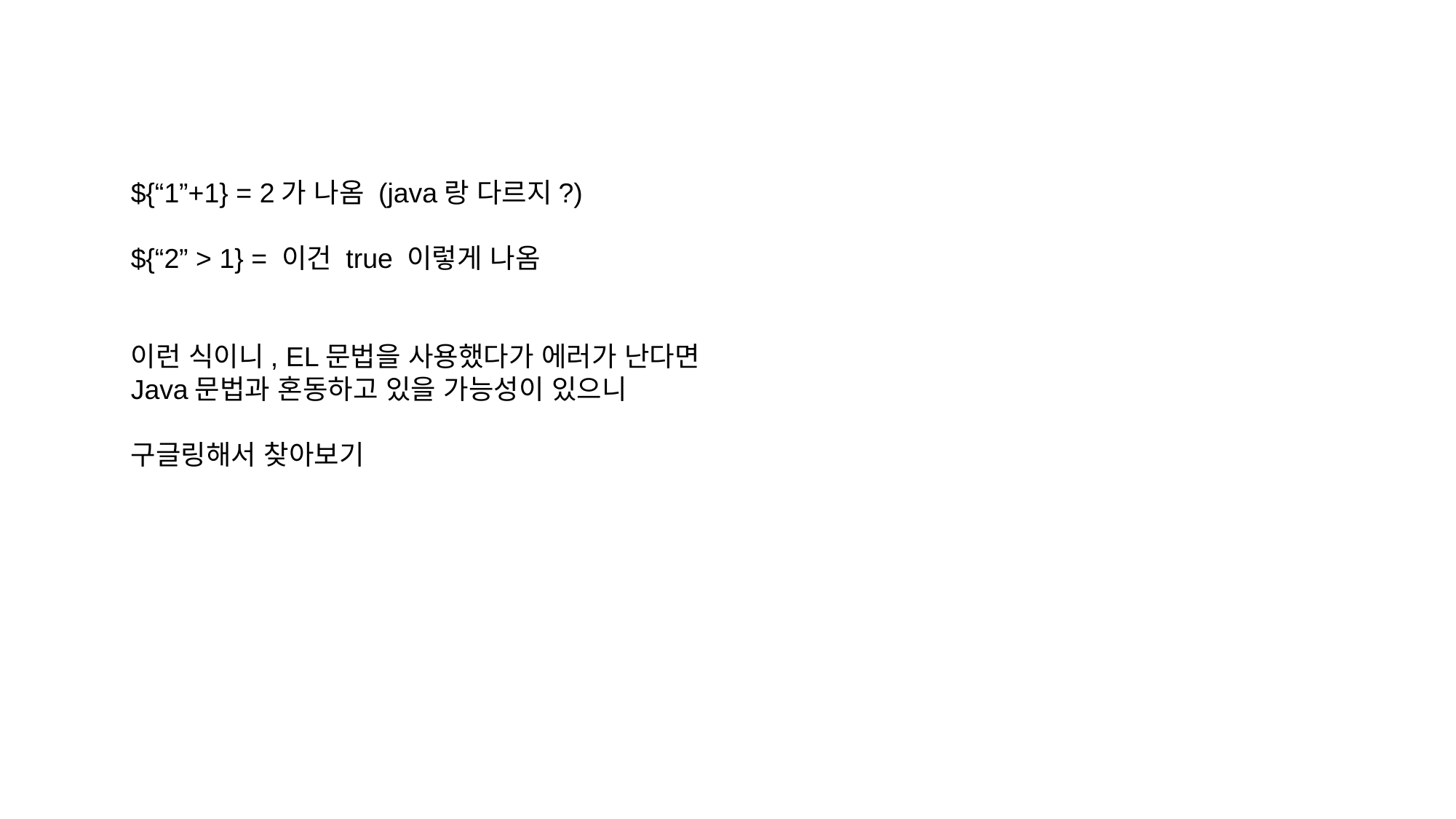

${“1”+1} = 2가 나옴 (java랑 다르지?)

${“2” > 1} = 이건 true 이렇게 나옴

이런 식이니, EL문법을 사용했다가 에러가 난다면
Java문법과 혼동하고 있을 가능성이 있으니

구글링해서 찾아보기